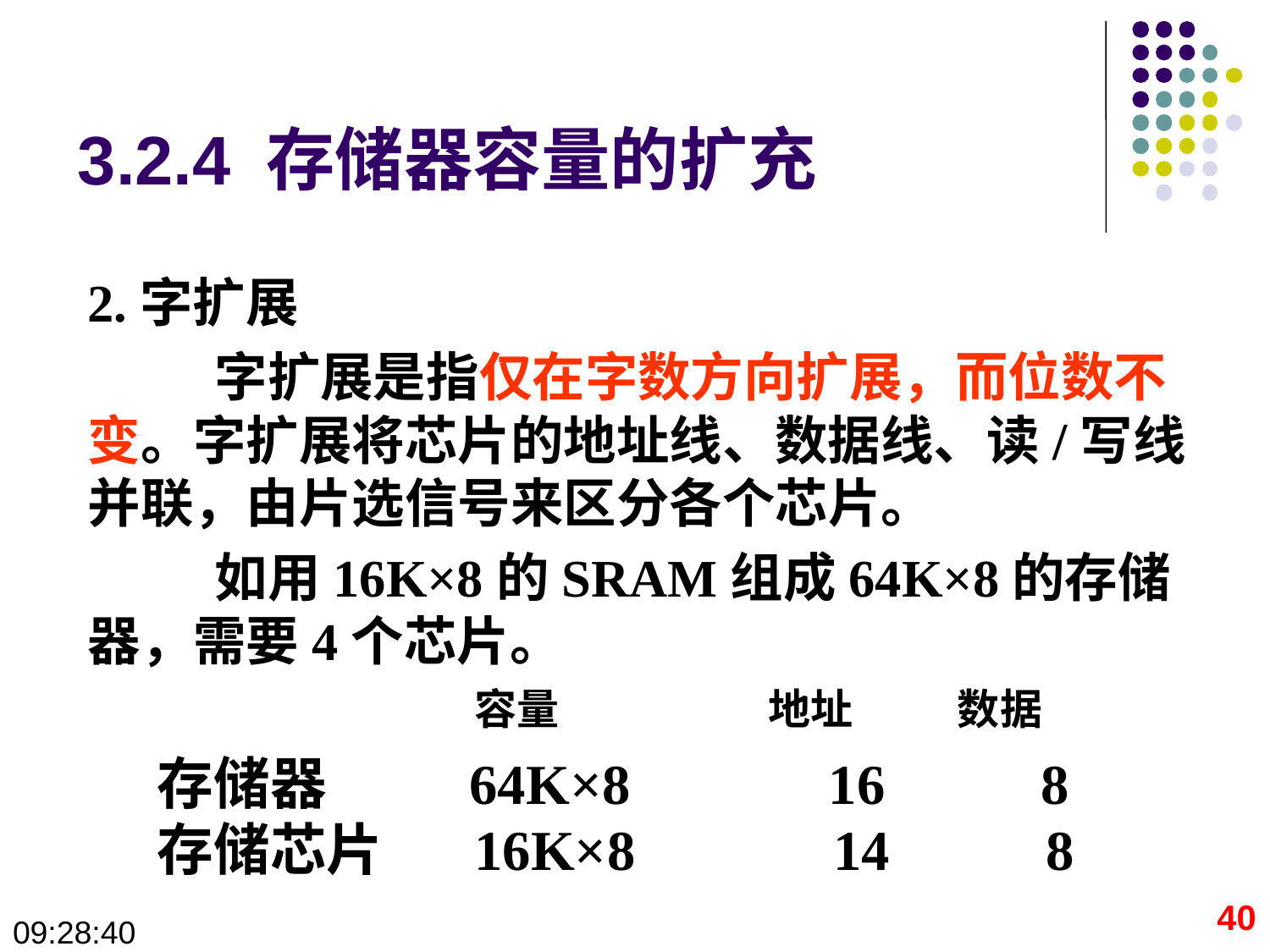

# 3.2.4 存储器容量的扩充
2.字扩展
	字扩展是指仅在字数方向扩展，而位数不变。字扩展将芯片的地址线、数据线、读/写线并联，由片选信号来区分各个芯片。
	如用16K×8的SRAM组成64K×8的存储器，需要4个芯片。
                                   容量                      地址           数据
 存储器          64K×8              16           8
 存储芯片      16K×8              14           8
40
09:28:40